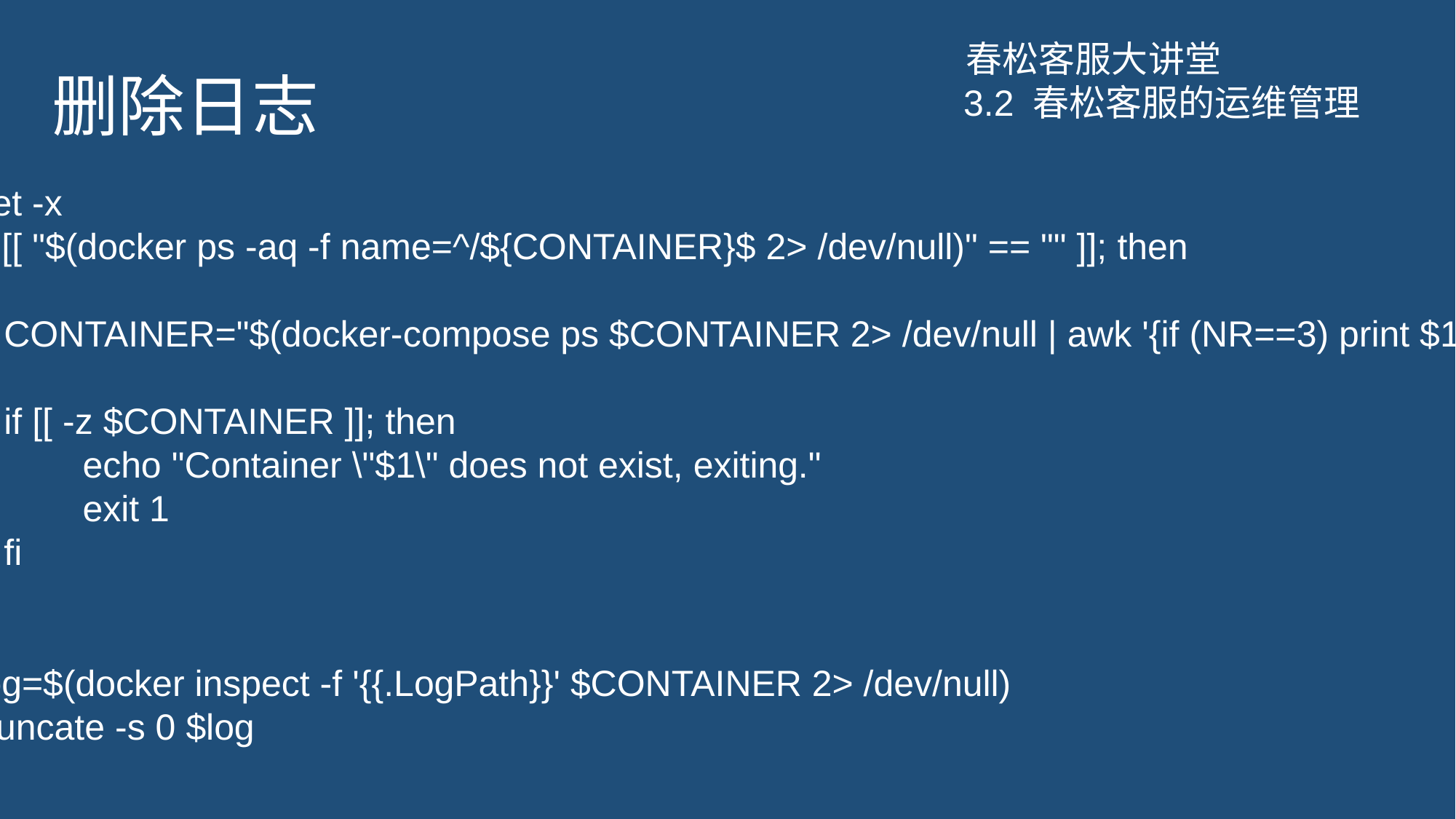

# 删除日志
春松客服大讲堂
3.2 春松客服的运维管理
set -x
if [[ "$(docker ps -aq -f name=^/${CONTAINER}$ 2> /dev/null)" == "" ]]; then

   CONTAINER="$(docker-compose ps $CONTAINER 2> /dev/null | awk '{if (NR==3) print $1 fi}')"

   if [[ -z $CONTAINER ]]; then
	echo "Container \"$1\" does not exist, exiting."
	exit 1
   fi
fi

log=$(docker inspect -f '{{.LogPath}}' $CONTAINER 2> /dev/null)
truncate -s 0 $log